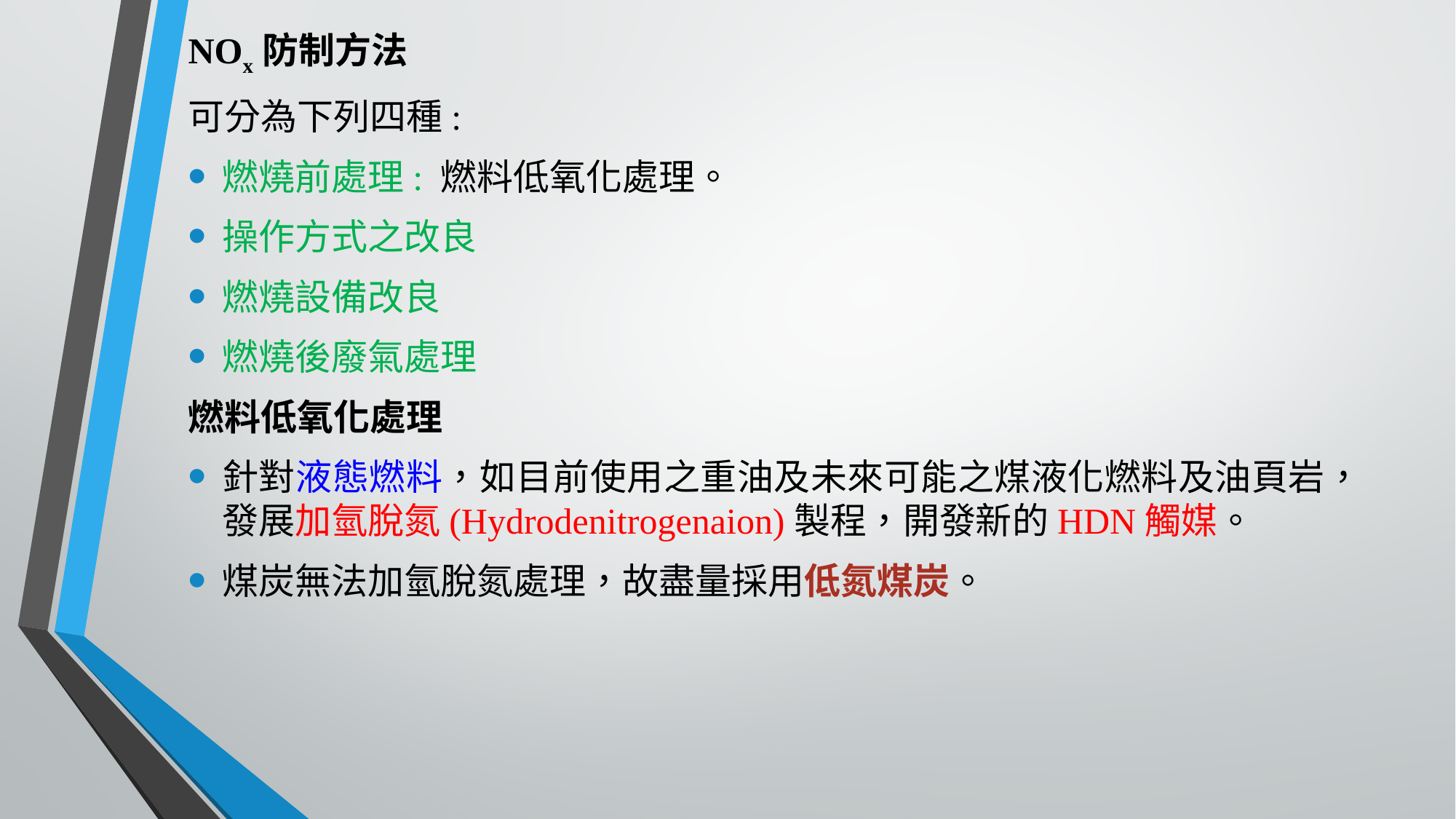

NOx防制方法
可分為下列四種:
燃燒前處理: 燃料低氧化處理。
操作方式之改良
燃燒設備改良
燃燒後廢氣處理
燃料低氧化處理
針對液態燃料，如目前使用之重油及未來可能之煤液化燃料及油頁岩，發展加氫脫氮(Hydrodenitrogenaion)製程，開發新的HDN觸媒。
煤炭無法加氫脫氮處理，故盡量採用低氮煤炭。